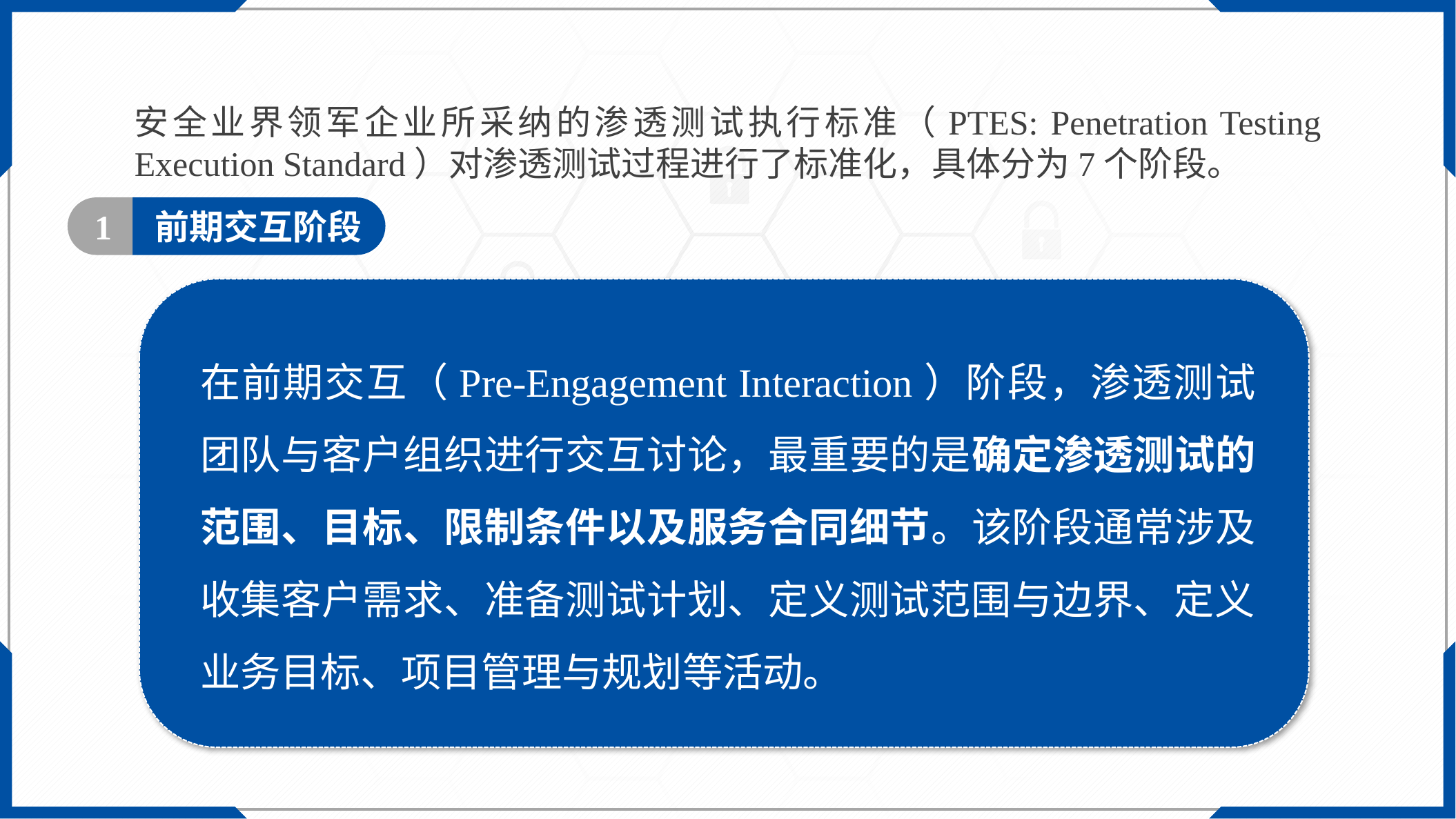

安全业界领军企业所采纳的渗透测试执行标准（PTES: Penetration Testing Execution Standard）对渗透测试过程进行了标准化，具体分为7个阶段。

1
前期交互阶段

在前期交互（Pre-Engagement Interaction）阶段，渗透测试团队与客户组织进行交互讨论，最重要的是确定渗透测试的范围、目标、限制条件以及服务合同细节。该阶段通常涉及收集客户需求、准备测试计划、定义测试范围与边界、定义业务目标、项目管理与规划等活动。